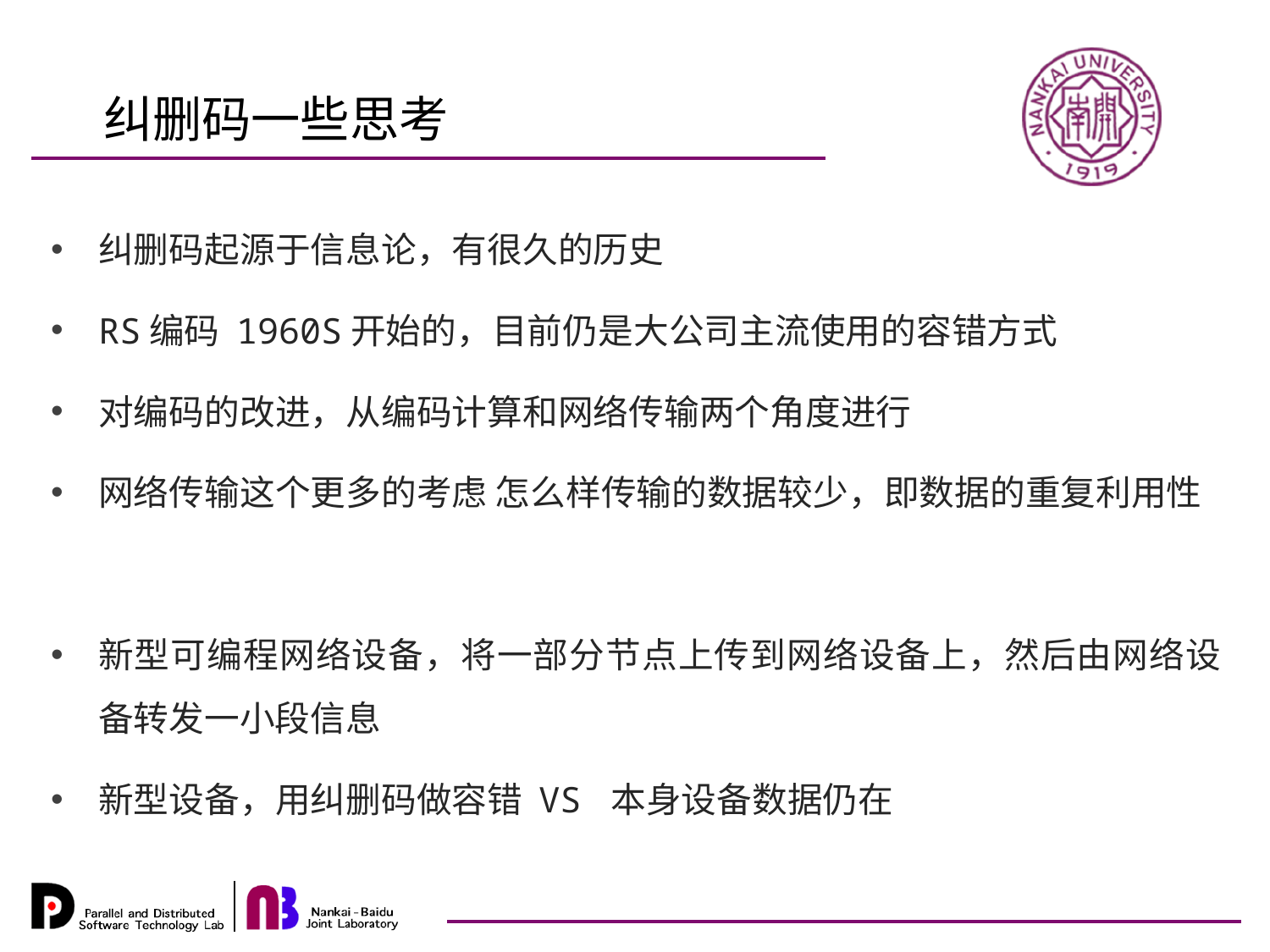

纠删码一些思考
纠删码起源于信息论，有很久的历史
RS编码 1960S开始的，目前仍是大公司主流使用的容错方式
对编码的改进，从编码计算和网络传输两个角度进行
网络传输这个更多的考虑 怎么样传输的数据较少，即数据的重复利用性

新型可编程网络设备，将一部分节点上传到网络设备上，然后由网络设备转发一小段信息
新型设备，用纠删码做容错 VS 本身设备数据仍在